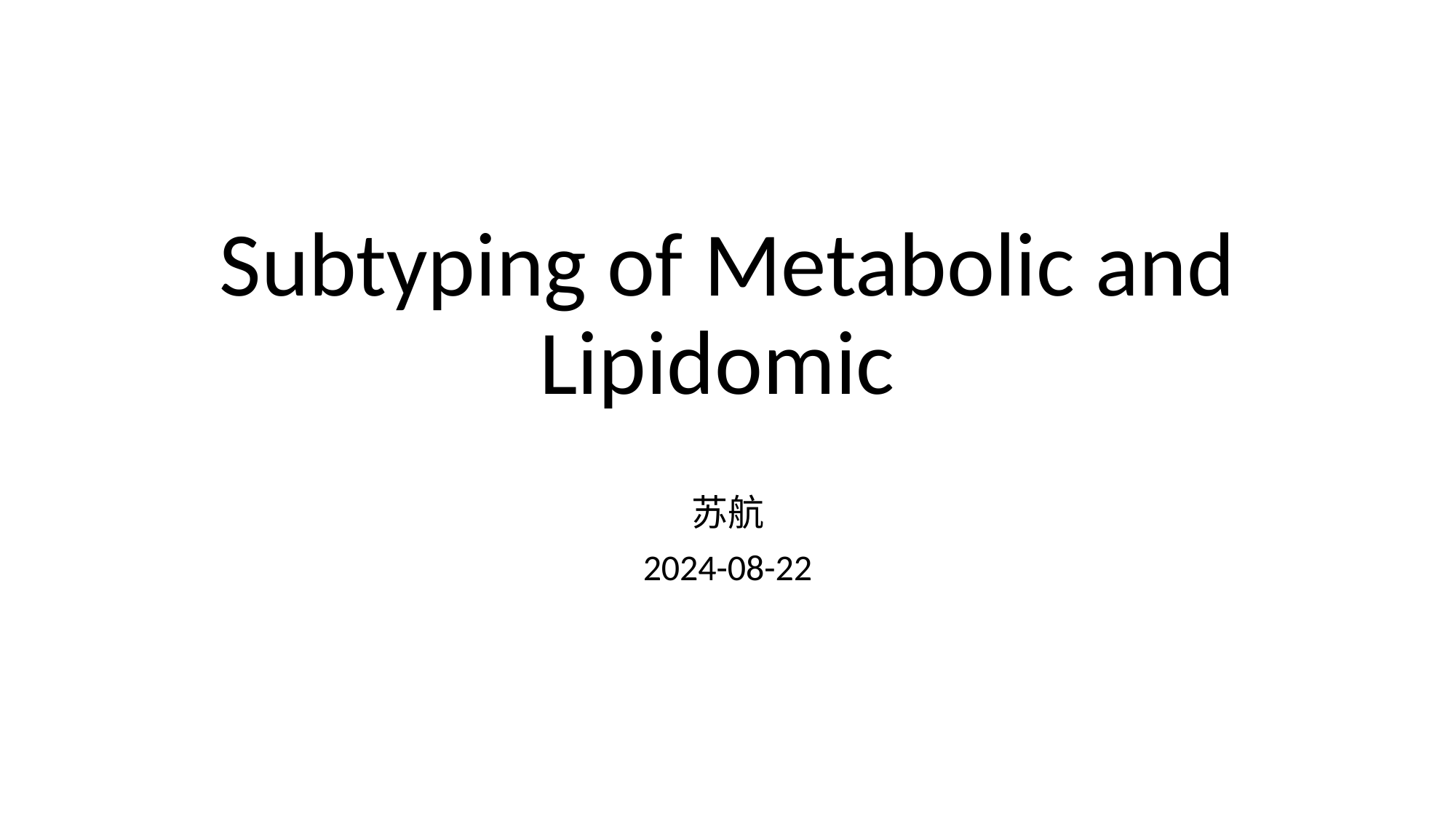

# Subtyping of Metabolic and Lipidomic

苏航
2024-08-22